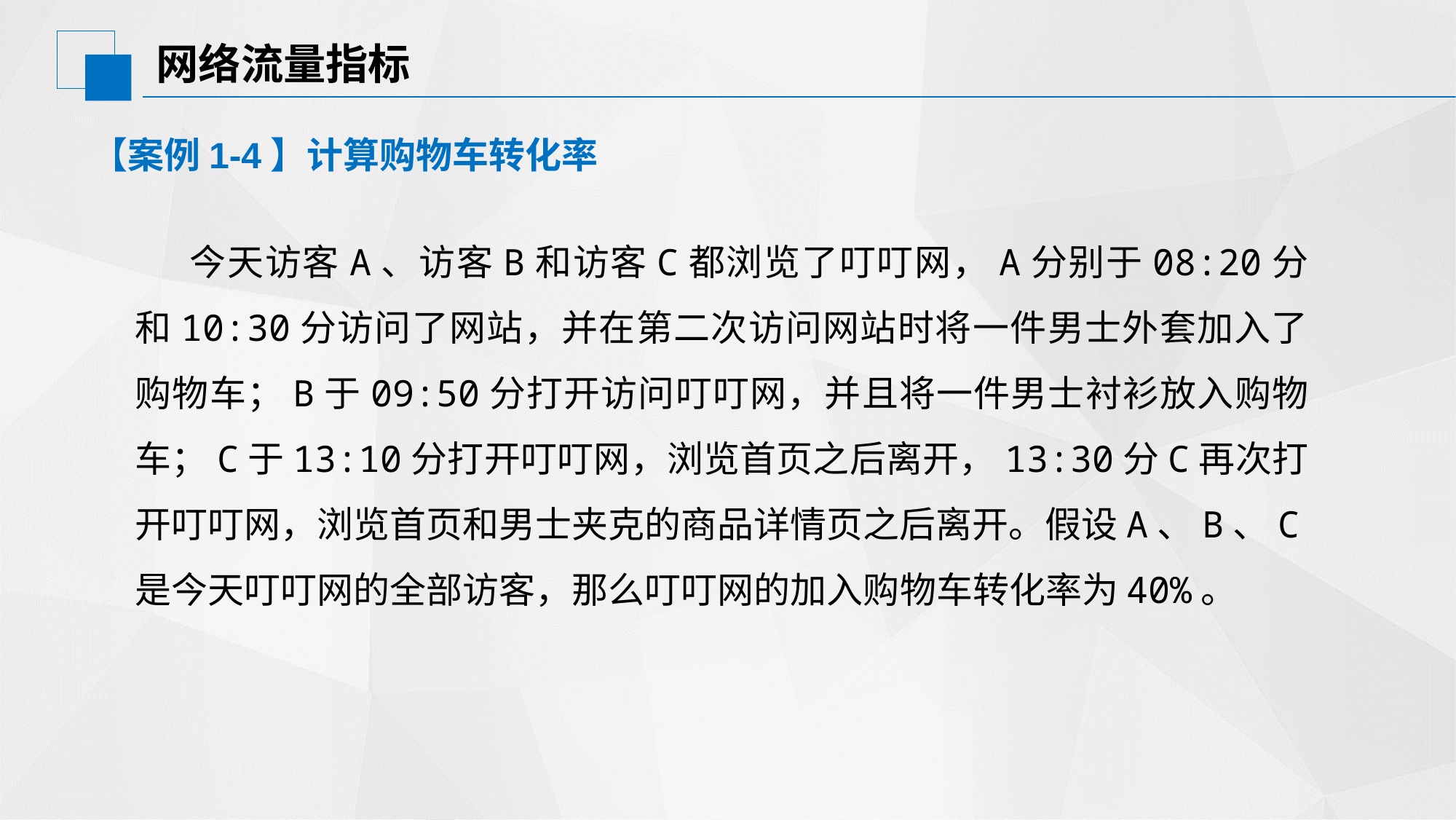

# 网络流量指标
【案例1-4】计算购物车转化率
今天访客A、访客B和访客C都浏览了叮叮网，A分别于08:20分和10:30分访问了网站，并在第二次访问网站时将一件男士外套加入了购物车；B于09:50分打开访问叮叮网，并且将一件男士衬衫放入购物车；C于13:10分打开叮叮网，浏览首页之后离开，13:30分C再次打开叮叮网，浏览首页和男士夹克的商品详情页之后离开。假设A、B、C是今天叮叮网的全部访客，那么叮叮网的加入购物车转化率为40%。